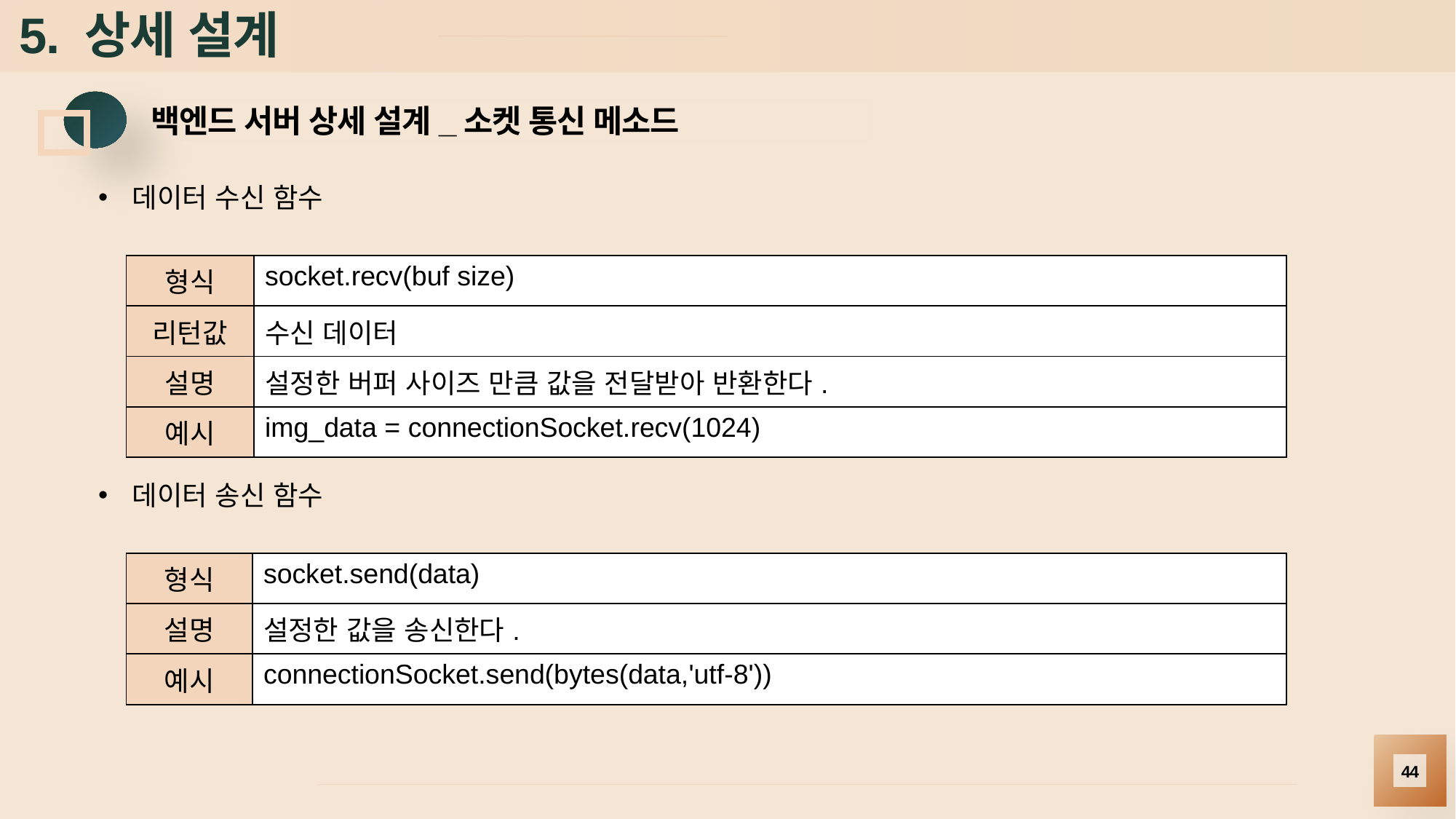

# 5. 상세 설계

백엔드 서버 상세 설계_소켓 통신 메소드

데이터 수신 함수
| 형식 | socket.recv(buf size) |
| --- | --- |
| 리턴값 | 수신 데이터 |
| 설명 | 설정한 버퍼 사이즈 만큼 값을 전달받아 반환한다. |
| 예시 | img\_data = connectionSocket.recv(1024) |
데이터 송신 함수
| 형식 | socket.send(data) |
| --- | --- |
| 설명 | 설정한 값을 송신한다. |
| 예시 | connectionSocket.send(bytes(data,'utf-8')) |
44